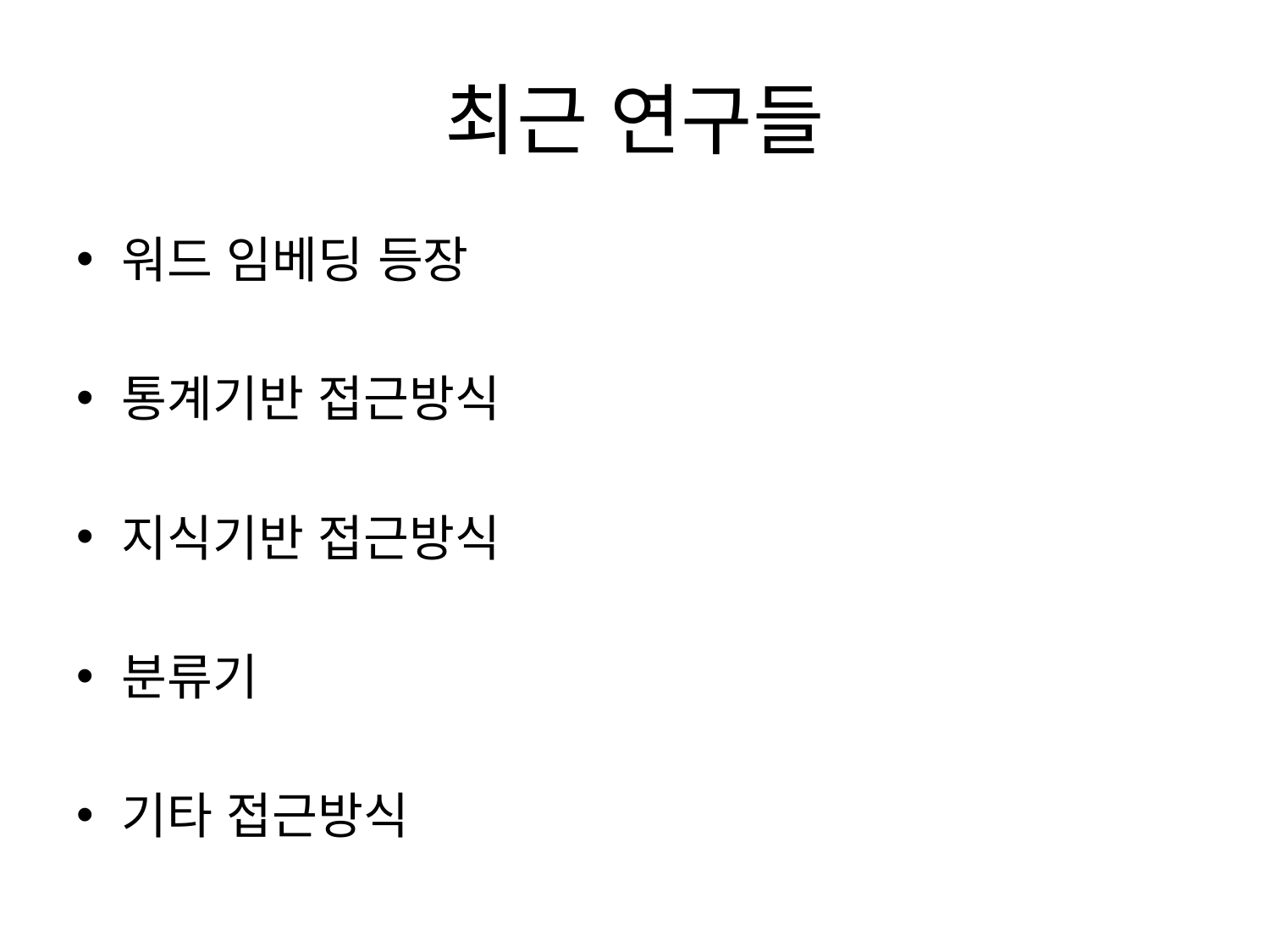

# 최근 연구들
워드 임베딩 등장

통계기반 접근방식

지식기반 접근방식

분류기

기타 접근방식